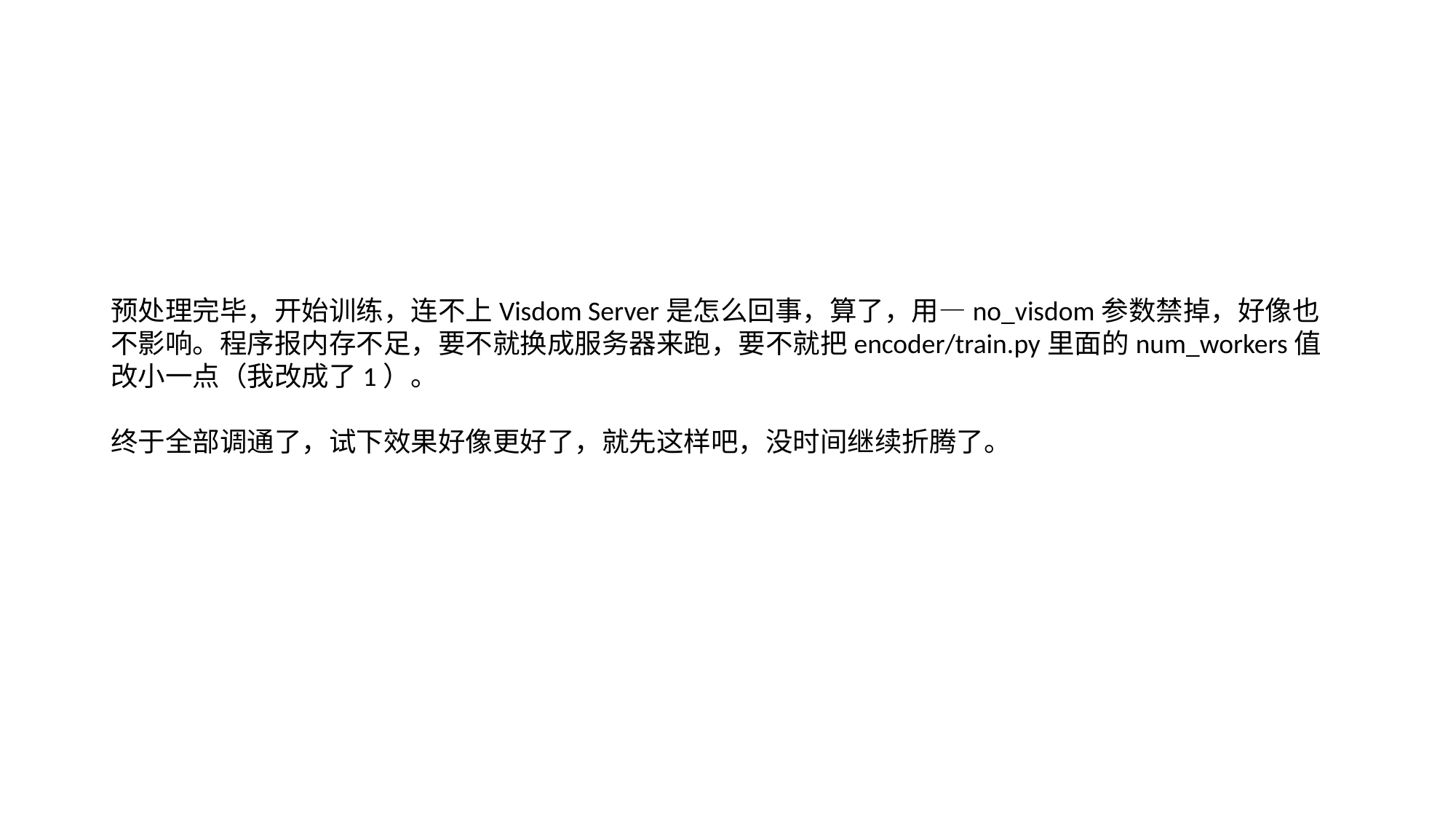

#
预处理完毕，开始训练，连不上Visdom Server是怎么回事，算了，用—no_visdom参数禁掉，好像也不影响。程序报内存不足，要不就换成服务器来跑，要不就把encoder/train.py里面的num_workers值改小一点（我改成了1）。

终于全部调通了，试下效果好像更好了，就先这样吧，没时间继续折腾了。